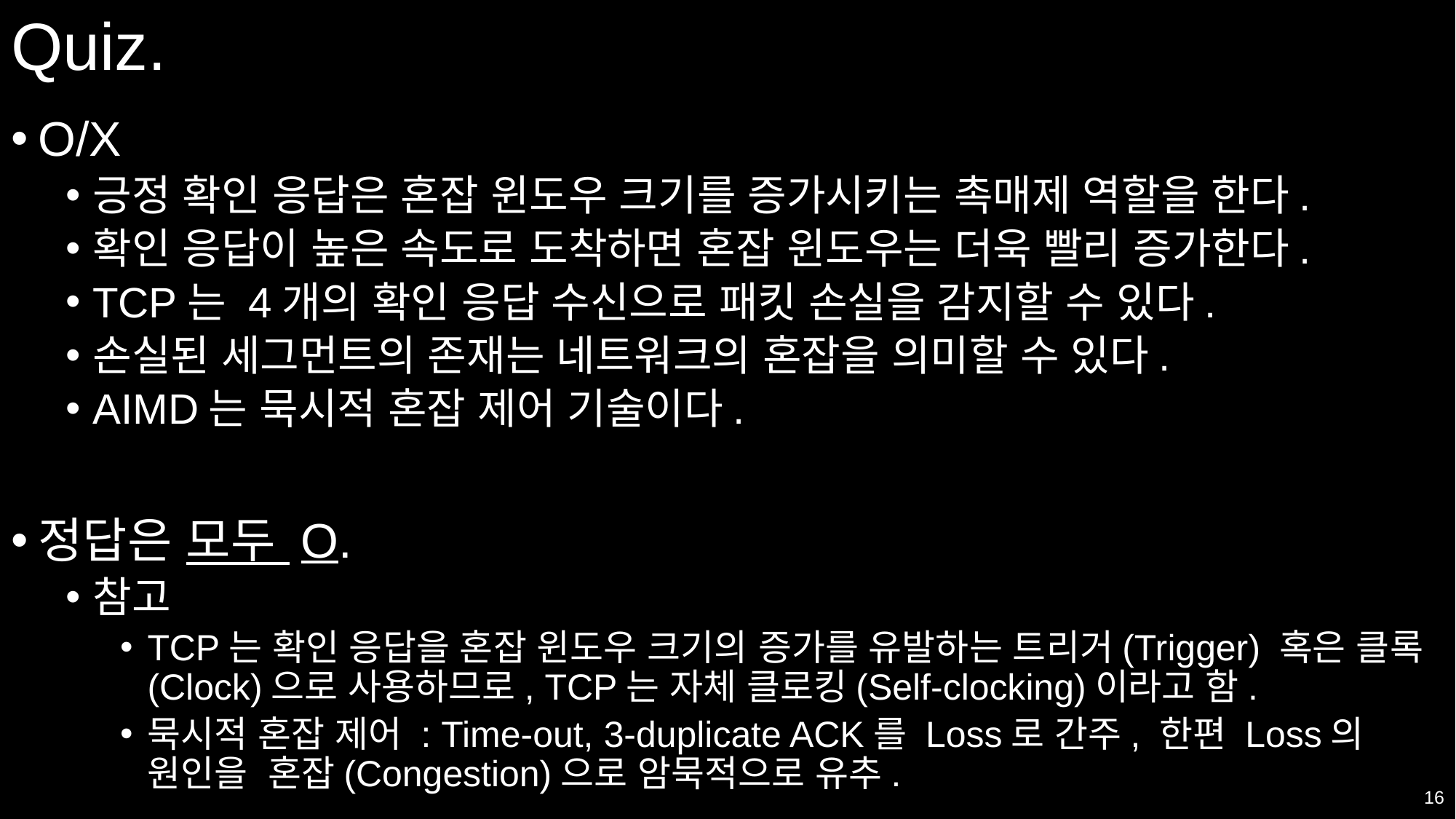

# Quiz.
O/X
긍정 확인 응답은 혼잡 윈도우 크기를 증가시키는 촉매제 역할을 한다.
확인 응답이 높은 속도로 도착하면 혼잡 윈도우는 더욱 빨리 증가한다.
TCP는 4개의 확인 응답 수신으로 패킷 손실을 감지할 수 있다.
손실된 세그먼트의 존재는 네트워크의 혼잡을 의미할 수 있다.
AIMD는 묵시적 혼잡 제어 기술이다.

정답은 모두 O.
참고
TCP는 확인 응답을 혼잡 윈도우 크기의 증가를 유발하는 트리거(Trigger) 혹은 클록(Clock)으로 사용하므로, TCP는 자체 클로킹(Self-clocking)이라고 함.
묵시적 혼잡 제어 : Time-out, 3-duplicate ACK를 Loss로 간주, 한편 Loss의 원인을  혼잡(Congestion)으로 암묵적으로 유추.
16